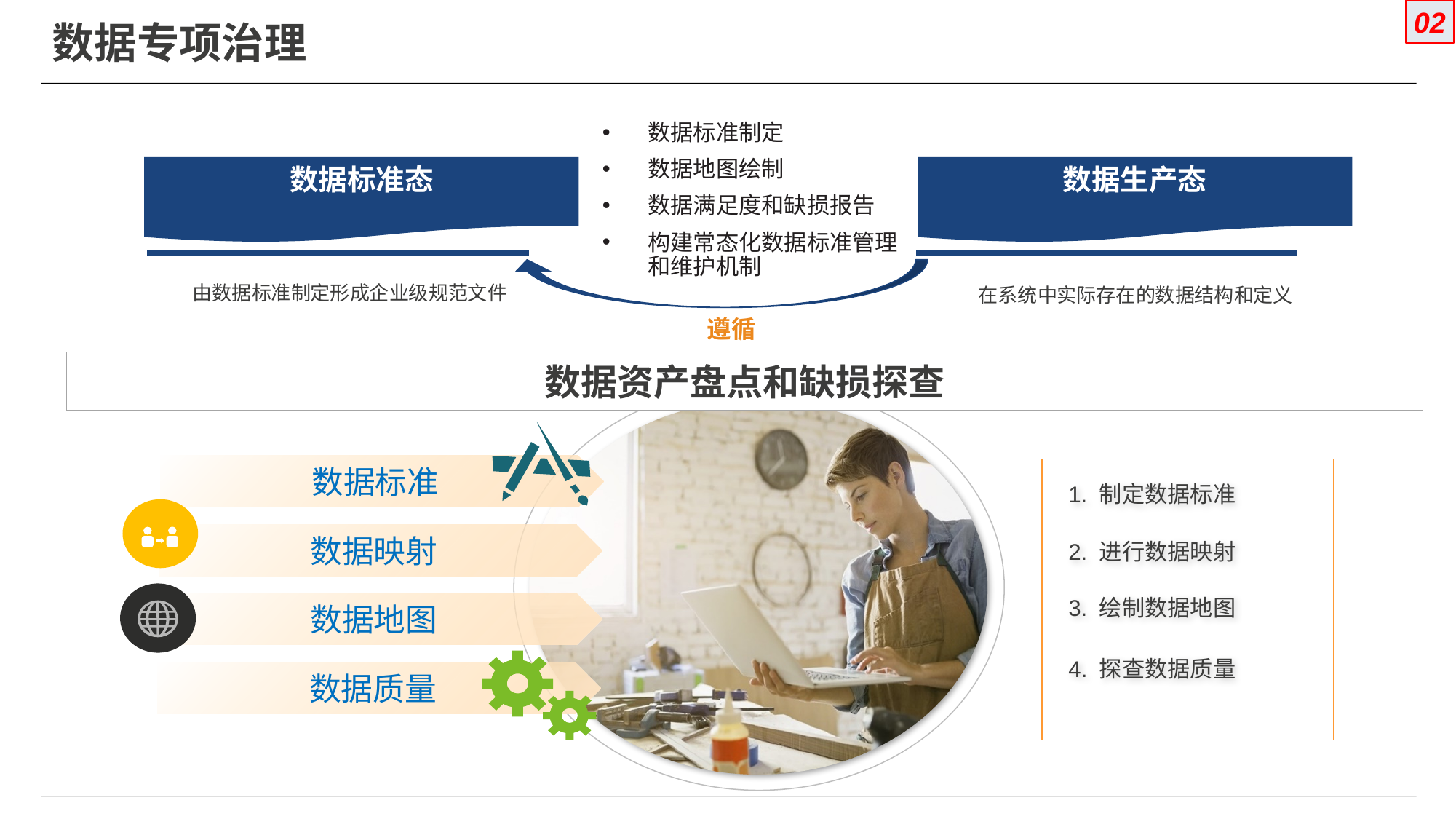

02
# 数据专项治理
数据标准制定
数据地图绘制
数据满足度和缺损报告
构建常态化数据标准管理和维护机制
数据标准态
数据生产态

由数据标准制定形成企业级规范文件
在系统中实际存在的数据结构和定义
遵循
数据资产盘点和缺损探查

数据标准

数据映射

数据地图

数据质量

1. 制定数据标准
2. 进行数据映射

3. 绘制数据地图
4. 探查数据质量